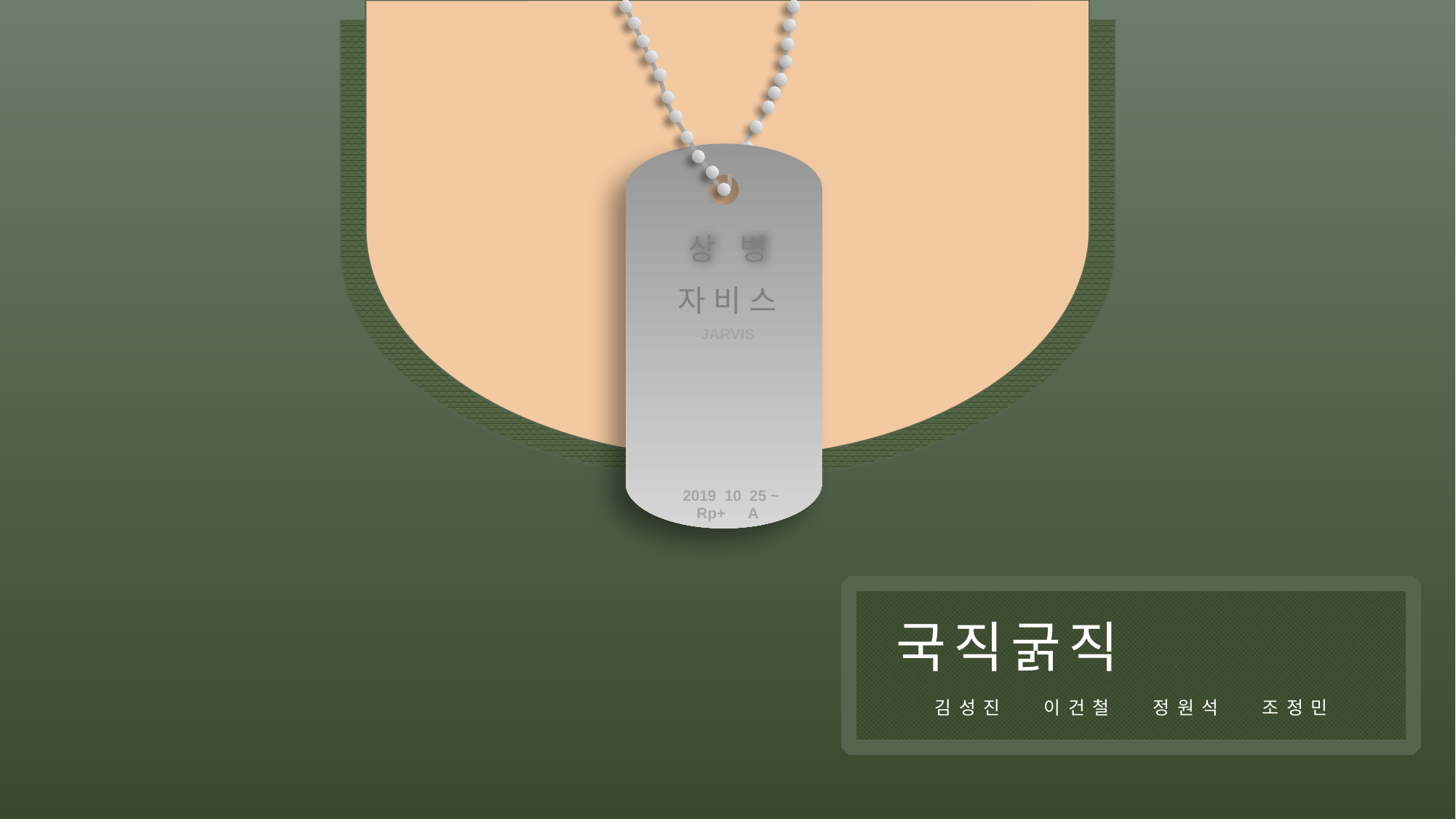

상 병
자비스
JARVIS

2019  10  25 ~
Rp+　A

 국직굵직

김성진	이건철	정원석	조정민